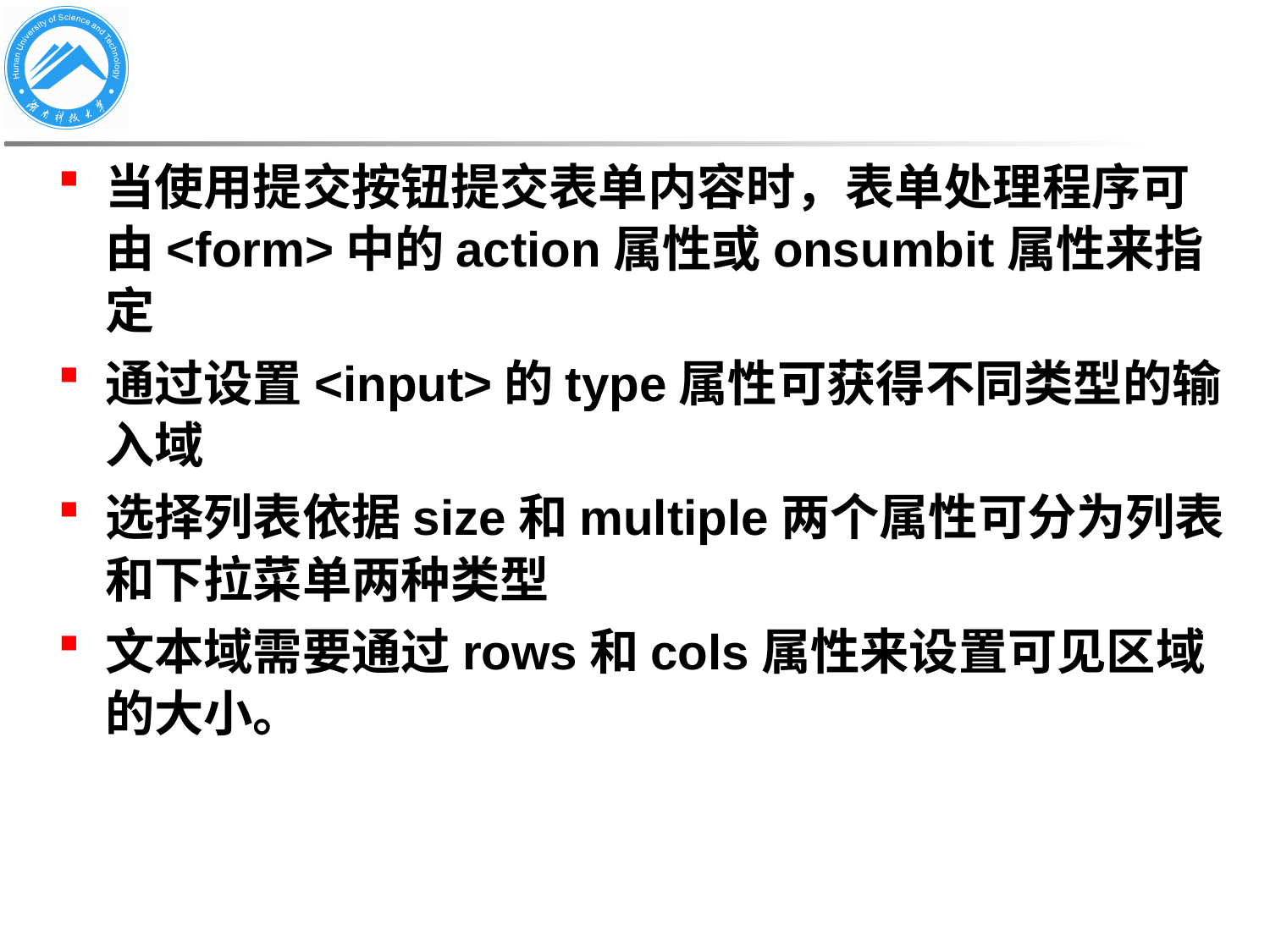

当使用提交按钮提交表单内容时，表单处理程序可由<form>中的action属性或onsumbit属性来指定
通过设置<input>的type属性可获得不同类型的输入域
选择列表依据size和multiple两个属性可分为列表和下拉菜单两种类型
文本域需要通过rows和cols属性来设置可见区域的大小。